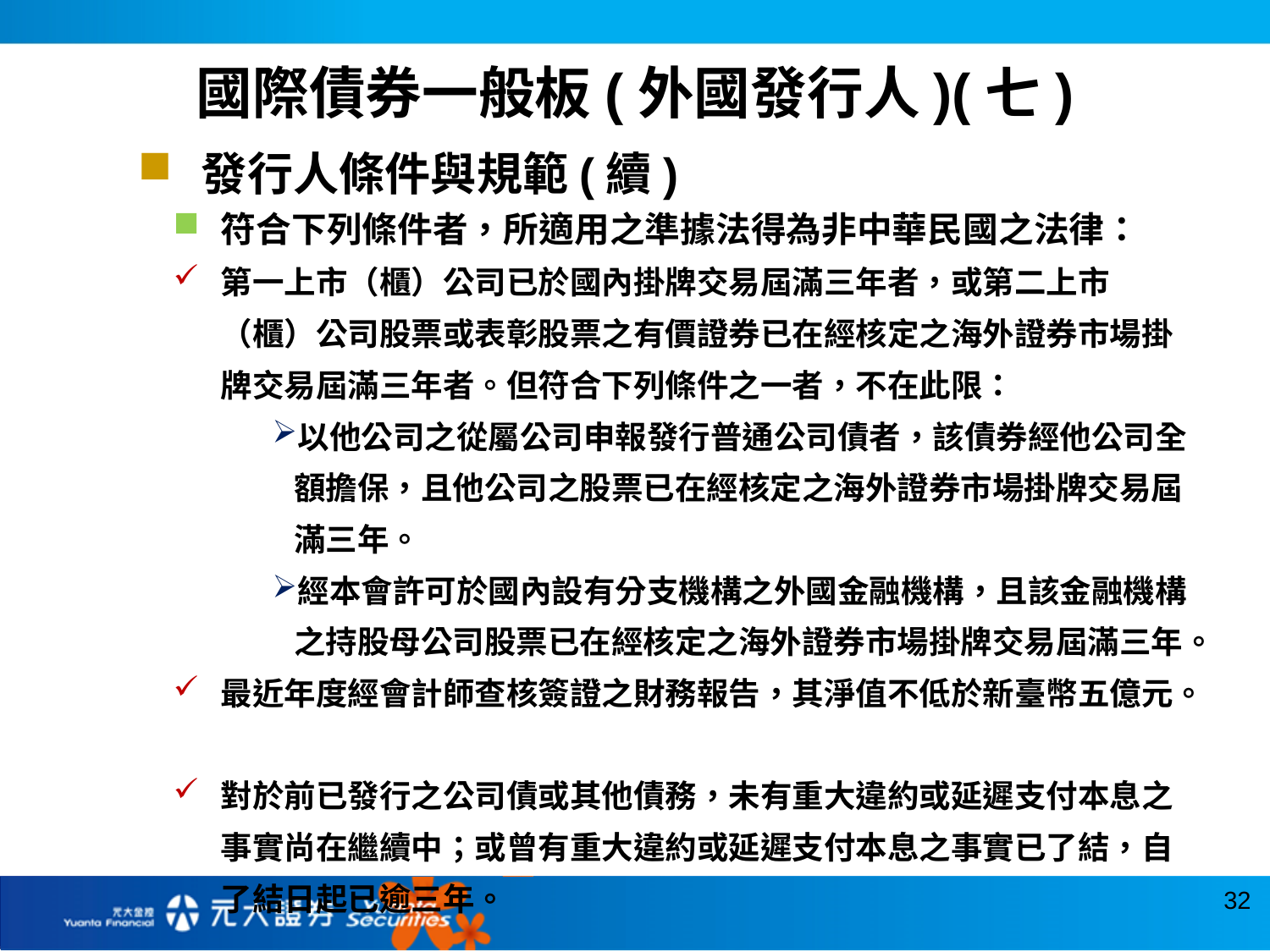

國際債券一般板(外國發行人)(七)
發行人條件與規範(續)
符合下列條件者，所適用之準據法得為非中華民國之法律：
第一上市（櫃）公司已於國內掛牌交易屆滿三年者，或第二上市（櫃）公司股票或表彰股票之有價證券已在經核定之海外證券市場掛牌交易屆滿三年者。但符合下列條件之一者，不在此限：
以他公司之從屬公司申報發行普通公司債者，該債券經他公司全額擔保，且他公司之股票已在經核定之海外證券市場掛牌交易屆滿三年。
經本會許可於國內設有分支機構之外國金融機構，且該金融機構之持股母公司股票已在經核定之海外證券市場掛牌交易屆滿三年。
最近年度經會計師查核簽證之財務報告，其淨值不低於新臺幣五億元。
對於前已發行之公司債或其他債務，未有重大違約或延遲支付本息之事實尚在繼續中；或曾有重大違約或延遲支付本息之事實已了結，自了結日起已逾三年。